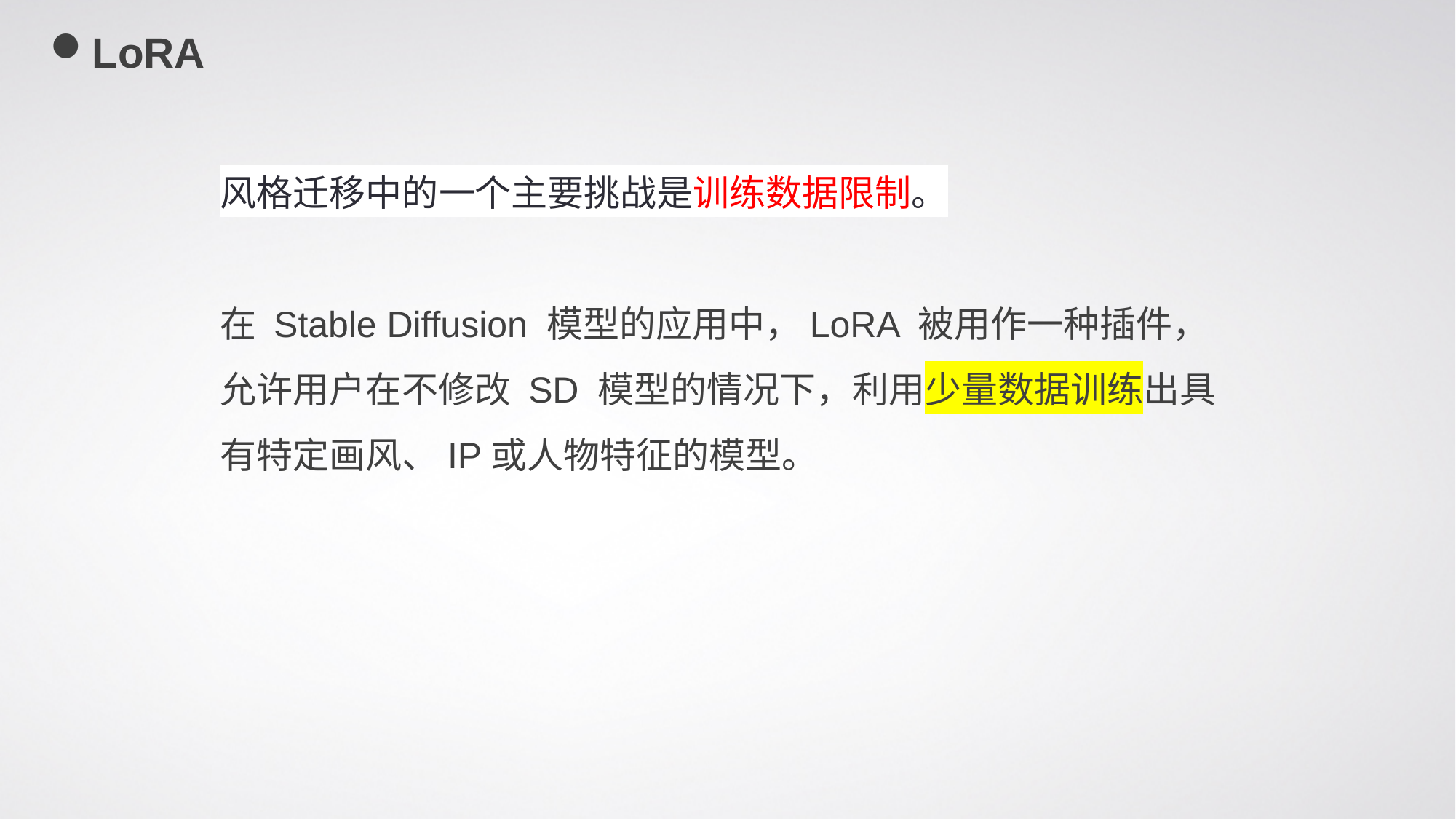

LoRA
风格迁移中的一个主要挑战是训练数据限制。

在 Stable Diffusion 模型的应用中，LoRA 被用作一种插件，允许用户在不修改 SD 模型的情况下，利用少量数据训练出具有特定画风、IP或人物特征的模型。